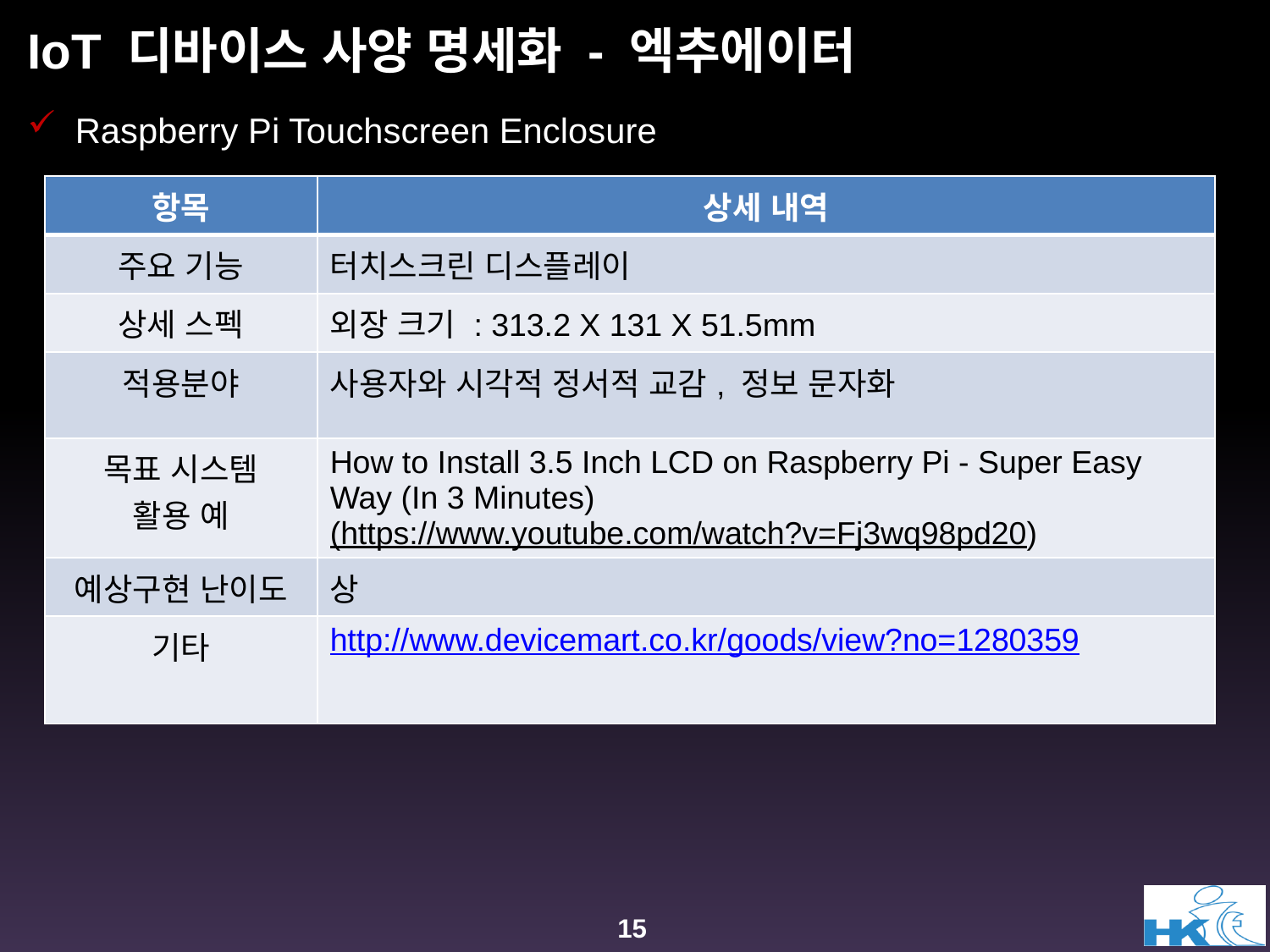

# IoT 디바이스 사양 명세화 - 엑추에이터
Raspberry Pi Touchscreen Enclosure

| 항목 | 상세 내역 |
| --- | --- |
| 주요 기능 | 터치스크린 디스플레이 |
| 상세 스펙 | 외장 크기 : 313.2 X 131 X 51.5mm |
| 적용분야 | 사용자와 시각적 정서적 교감, 정보 문자화 |
| 목표 시스템 활용 예 | How to Install 3.5 Inch LCD on Raspberry Pi - Super Easy Way (In 3 Minutes) (https://www.youtube.com/watch?v=Fj3wq98pd20) |
| 예상구현 난이도 | 상 |
| 기타 | http://www.devicemart.co.kr/goods/view?no=1280359 |
15